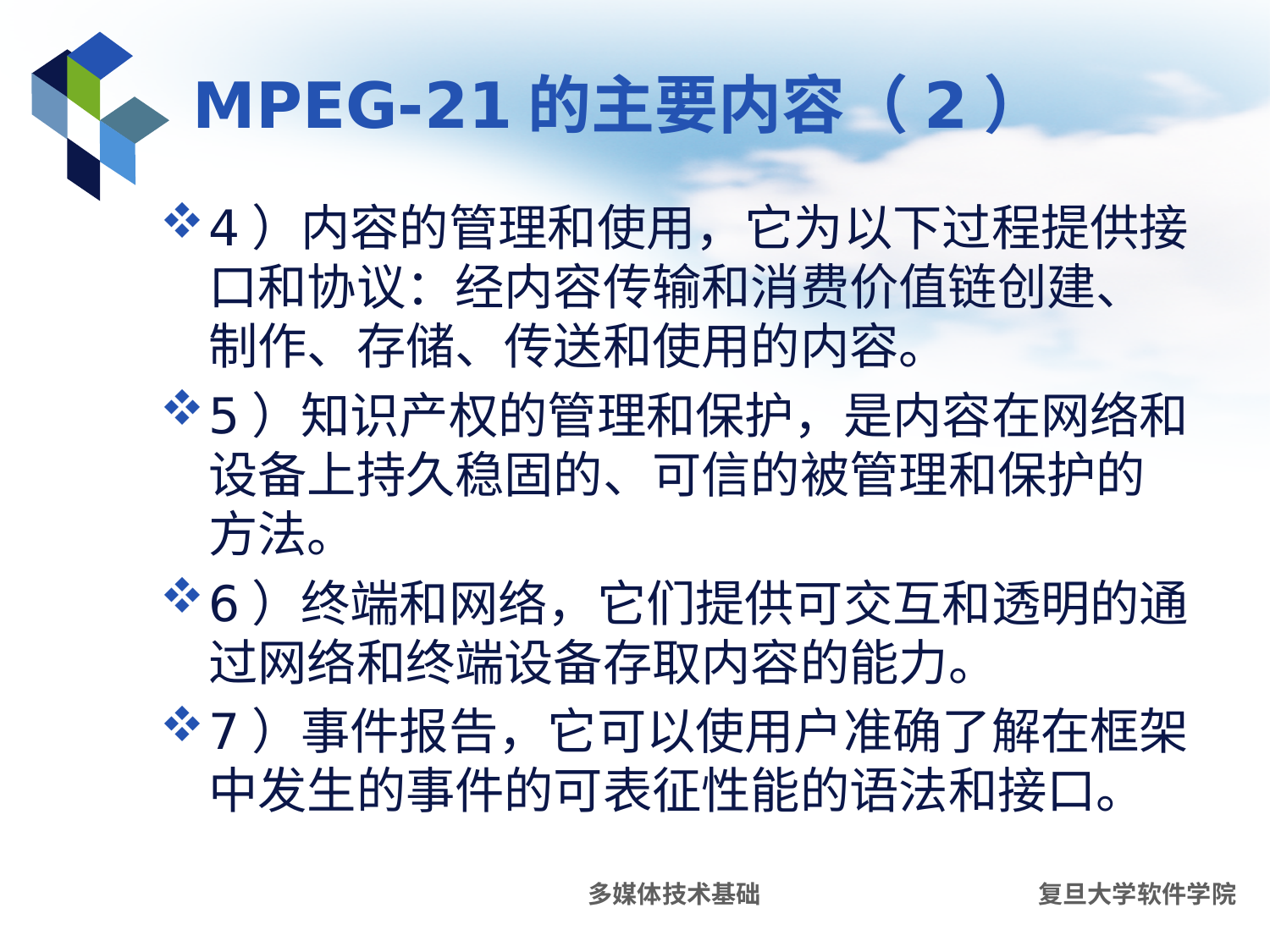

# MPEG-21的主要内容（2）
4）内容的管理和使用，它为以下过程提供接口和协议：经内容传输和消费价值链创建、制作、存储、传送和使用的内容。
5）知识产权的管理和保护，是内容在网络和设备上持久稳固的、可信的被管理和保护的方法。
6）终端和网络，它们提供可交互和透明的通过网络和终端设备存取内容的能力。
7）事件报告，它可以使用户准确了解在框架中发生的事件的可表征性能的语法和接口。
多媒体技术基础